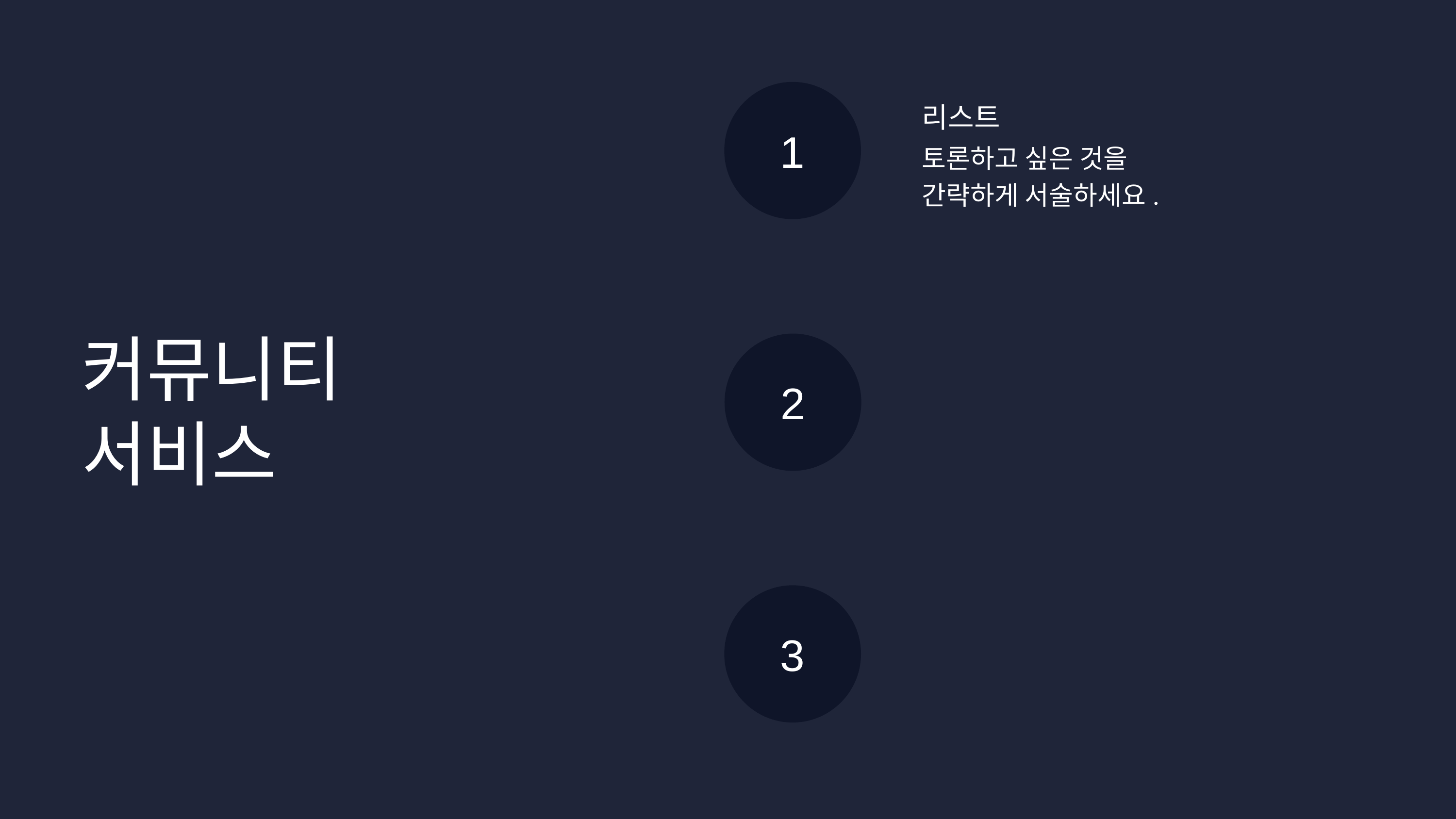

1
리스트
토론하고 싶은 것을
간략하게 서술하세요.
커뮤니티 서비스

2

3